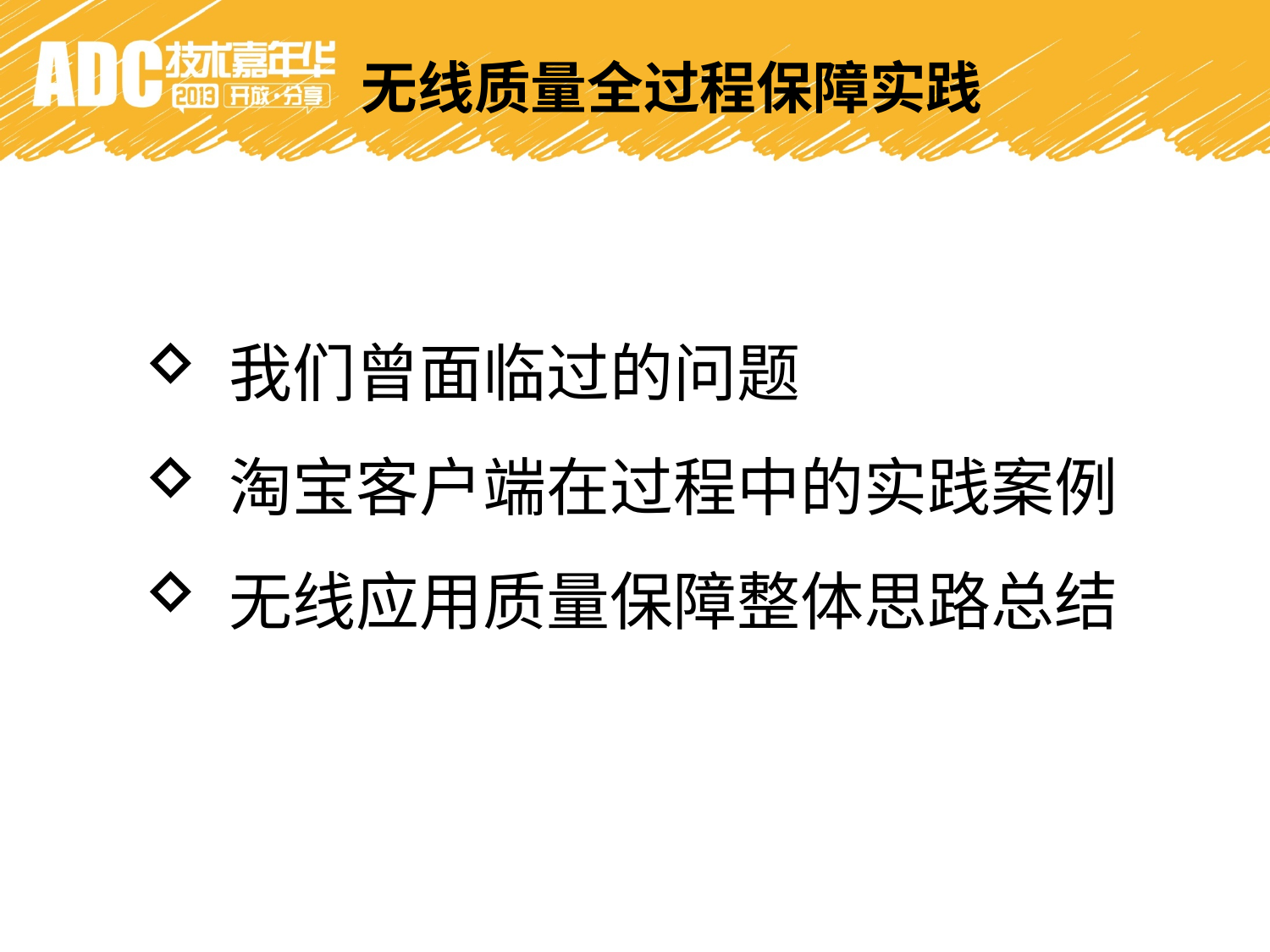

无线质量全过程保障实践
 我们曾面临过的问题
 淘宝客户端在过程中的实践案例
 无线应用质量保障整体思路总结